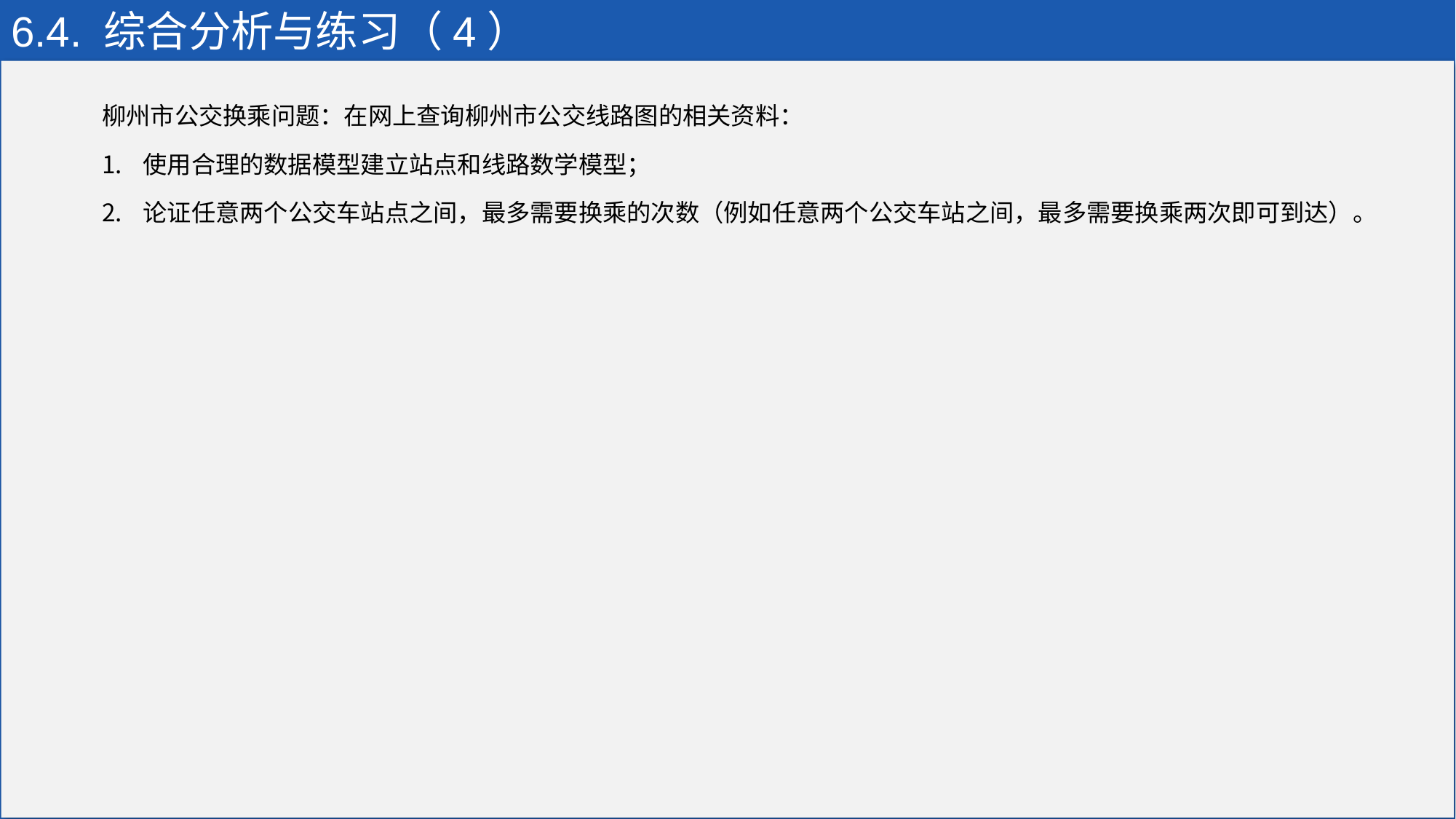

# 6.4. 综合分析与练习（4）
柳州市公交换乘问题：在网上查询柳州市公交线路图的相关资料：
使用合理的数据模型建立站点和线路数学模型；
论证任意两个公交车站点之间，最多需要换乘的次数（例如任意两个公交车站之间，最多需要换乘两次即可到达）。